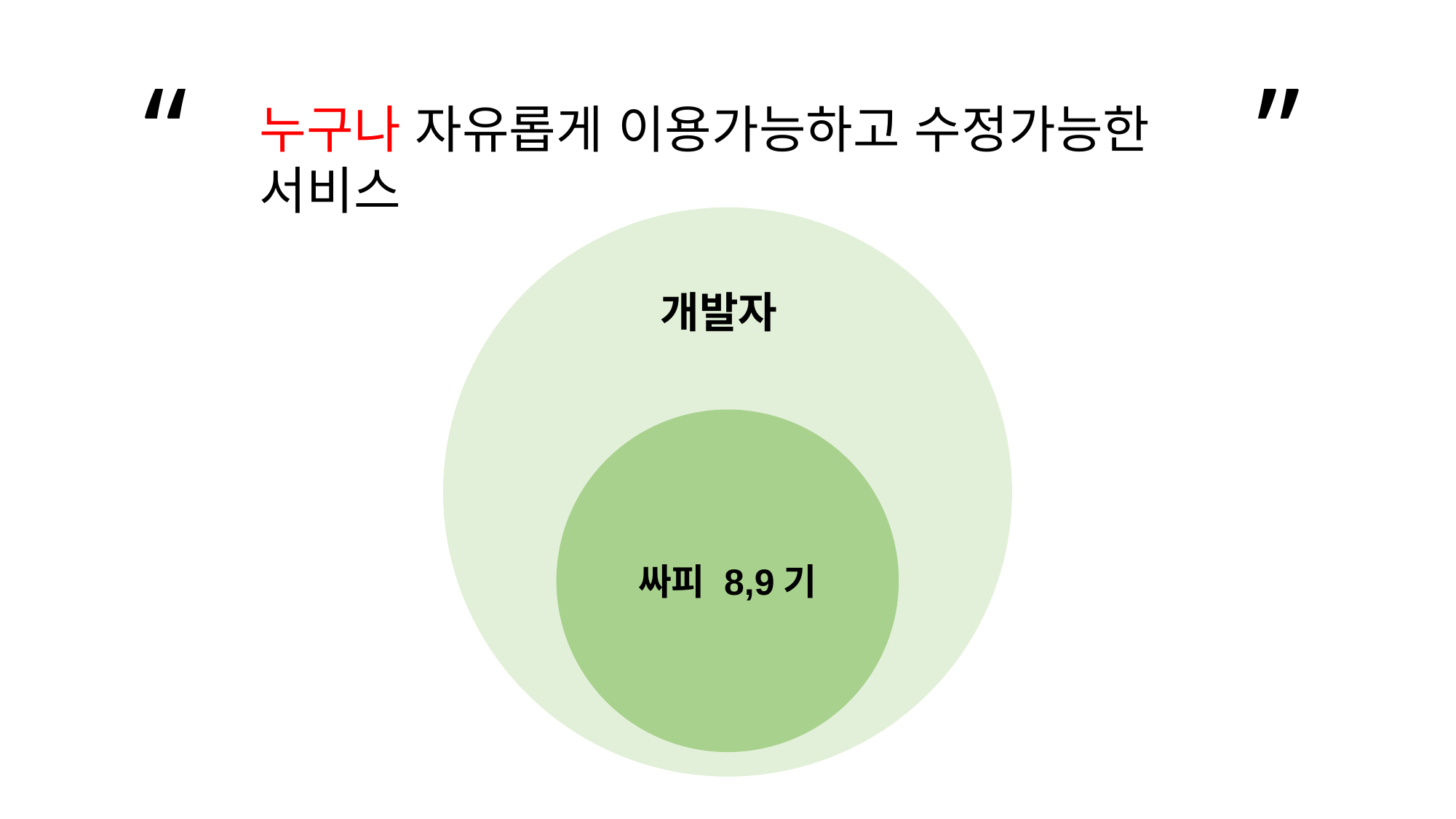

“
”
누구나 자유롭게 이용가능하고 수정가능한 서비스

개발자
싸피 8,9기